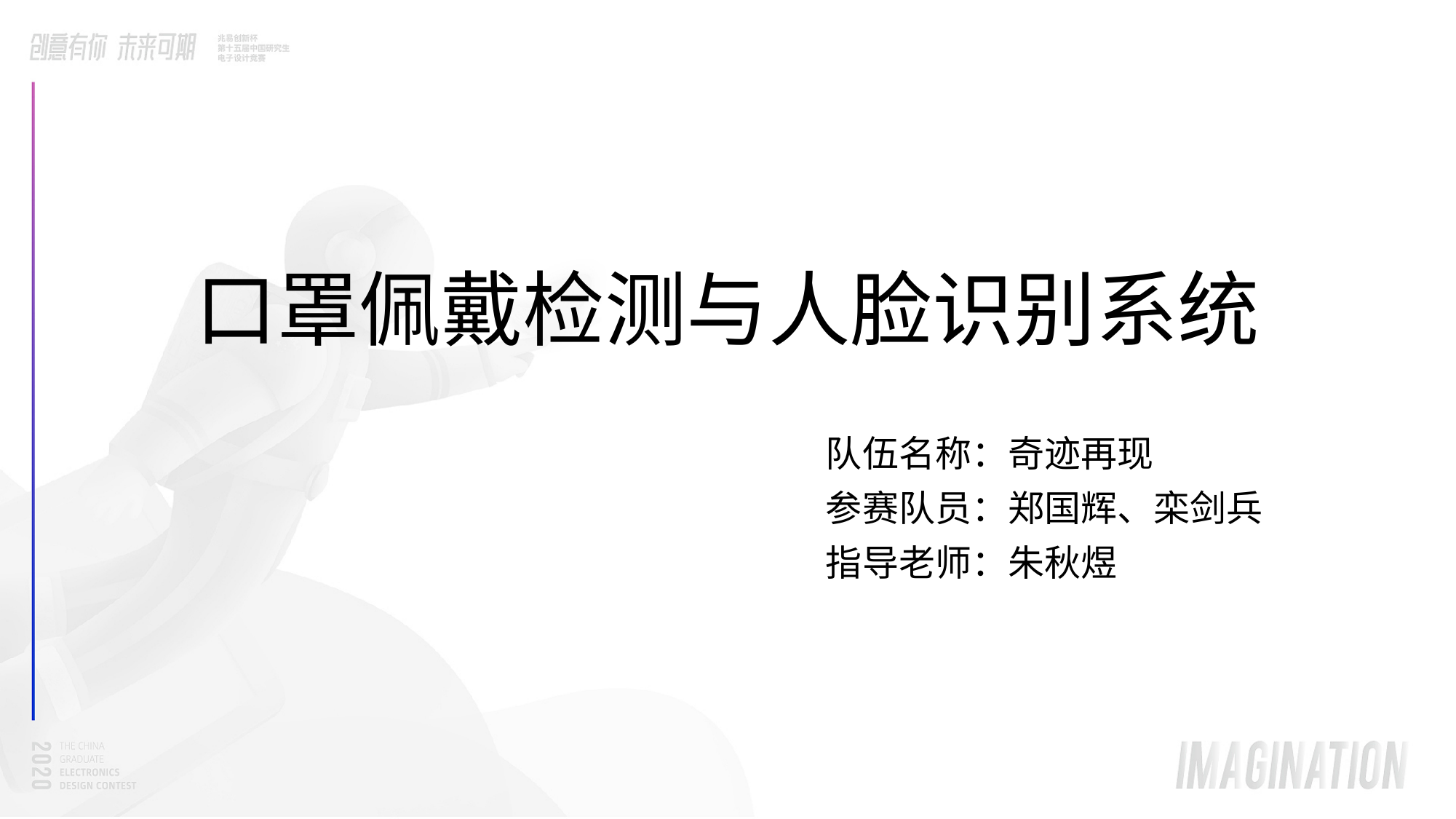

# 口罩佩戴检测与人脸识别系统
队伍名称：奇迹再现
参赛队员：郑国辉、栾剑兵
指导老师：朱秋煜